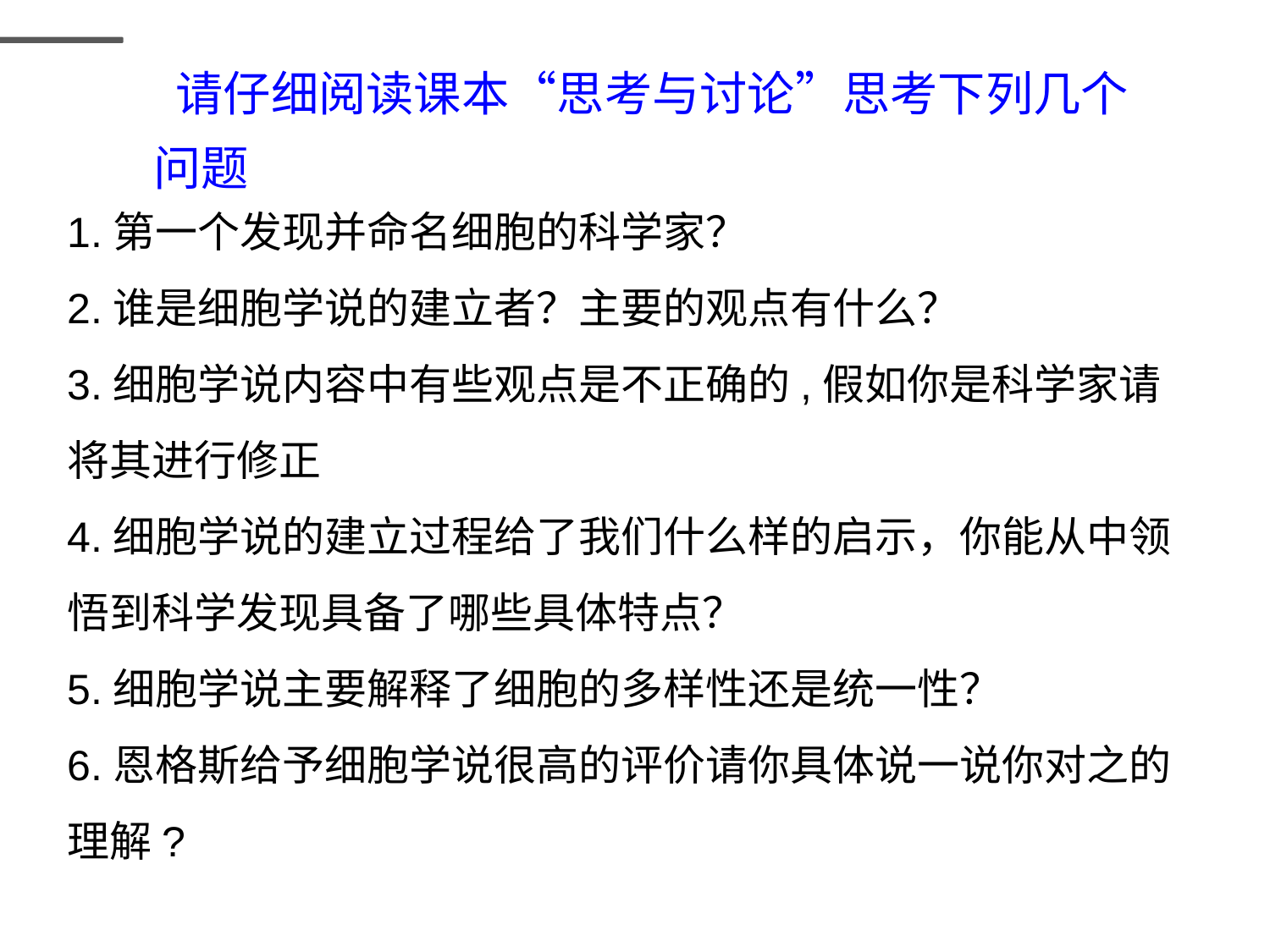

请仔细阅读课本“思考与讨论”思考下列几个问题
1.第一个发现并命名细胞的科学家？
2.谁是细胞学说的建立者？主要的观点有什么？
3.细胞学说内容中有些观点是不正确的,假如你是科学家请将其进行修正
4.细胞学说的建立过程给了我们什么样的启示，你能从中领悟到科学发现具备了哪些具体特点？
5.细胞学说主要解释了细胞的多样性还是统一性？
6.恩格斯给予细胞学说很高的评价请你具体说一说你对之的理解?